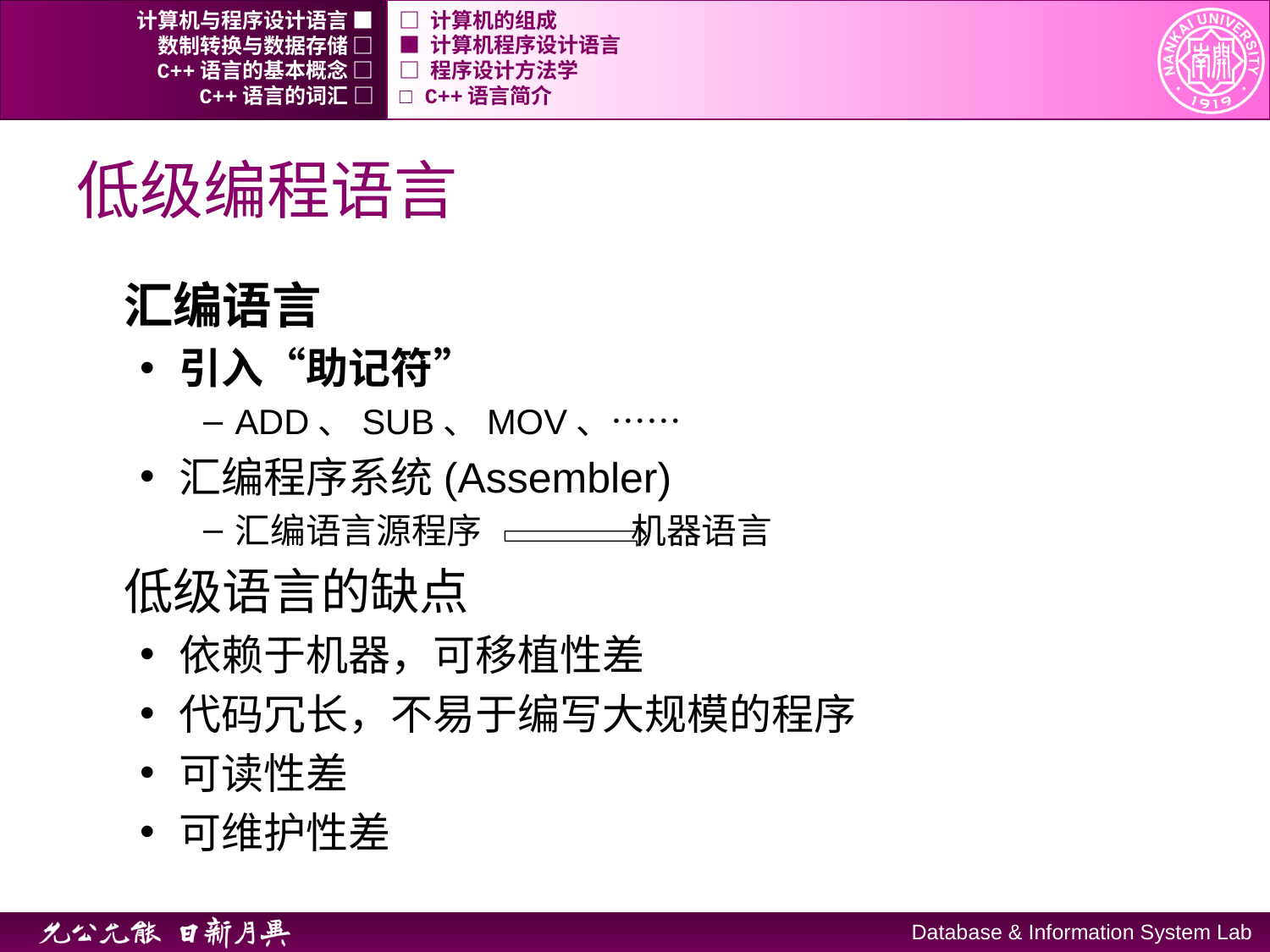

计算机与程序设计语言 ■
□ 计算机的组成
数制转换与数据存储 □
■ 计算机程序设计语言
C++语言的基本概念 □
□ 程序设计方法学
C++语言的词汇 □
□ C++语言简介
# 低级编程语言
汇编语言
引入“助记符”
ADD、SUB、MOV、……
汇编程序系统(Assembler)
汇编语言源程序                   机器语言
低级语言的缺点
依赖于机器，可移植性差
代码冗长，不易于编写大规模的程序
可读性差
可维护性差